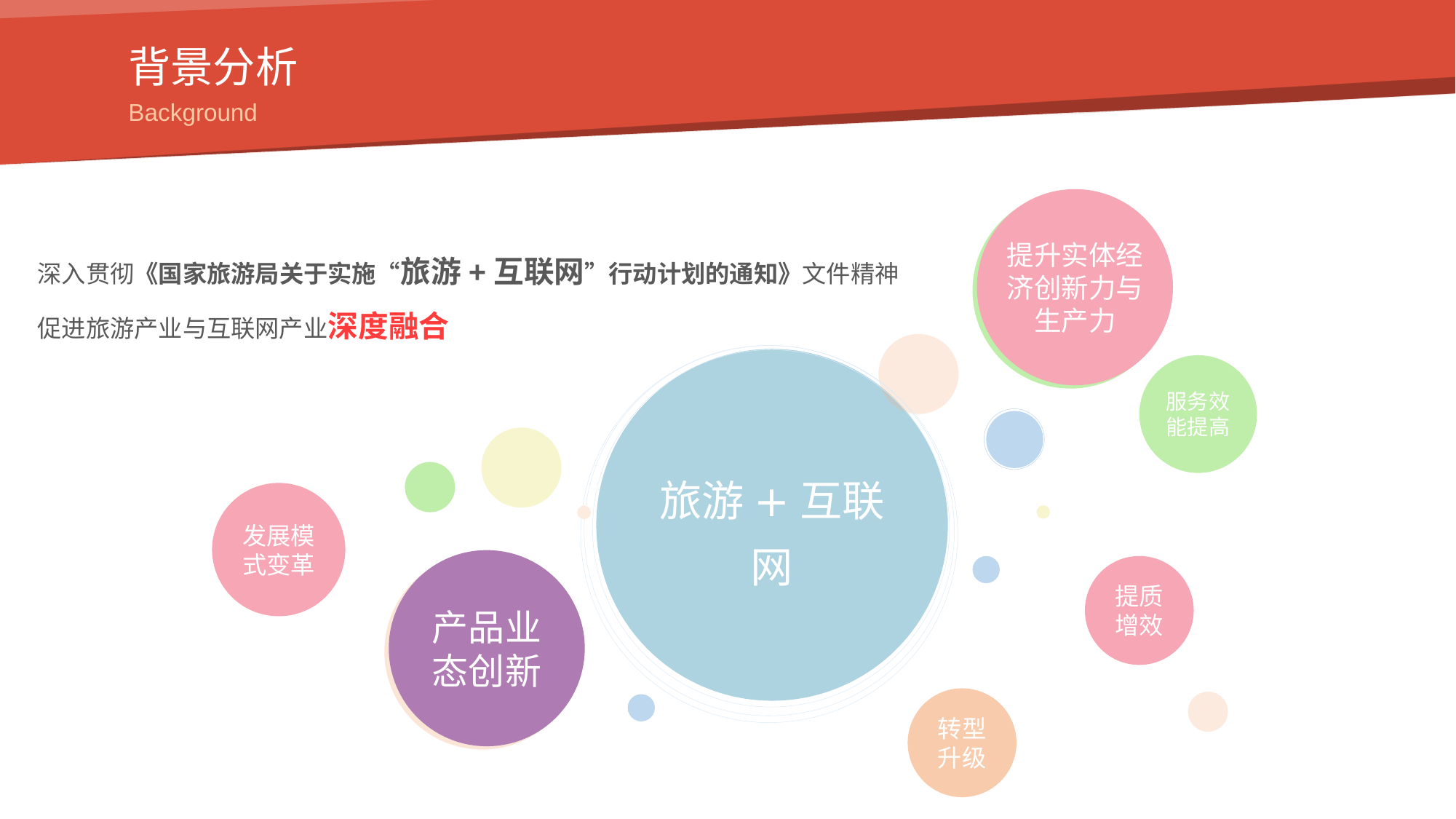

背景分析
Background
提升实体经济创新力与生产力

深入贯彻《国家旅游局关于实施“旅游+互联网”行动计划的通知》文件精神
促进旅游产业与互联网产业深度融合

旅游+互联网

服务效能提高

发展模式变革

产品业态创新

提质增效

转型升级